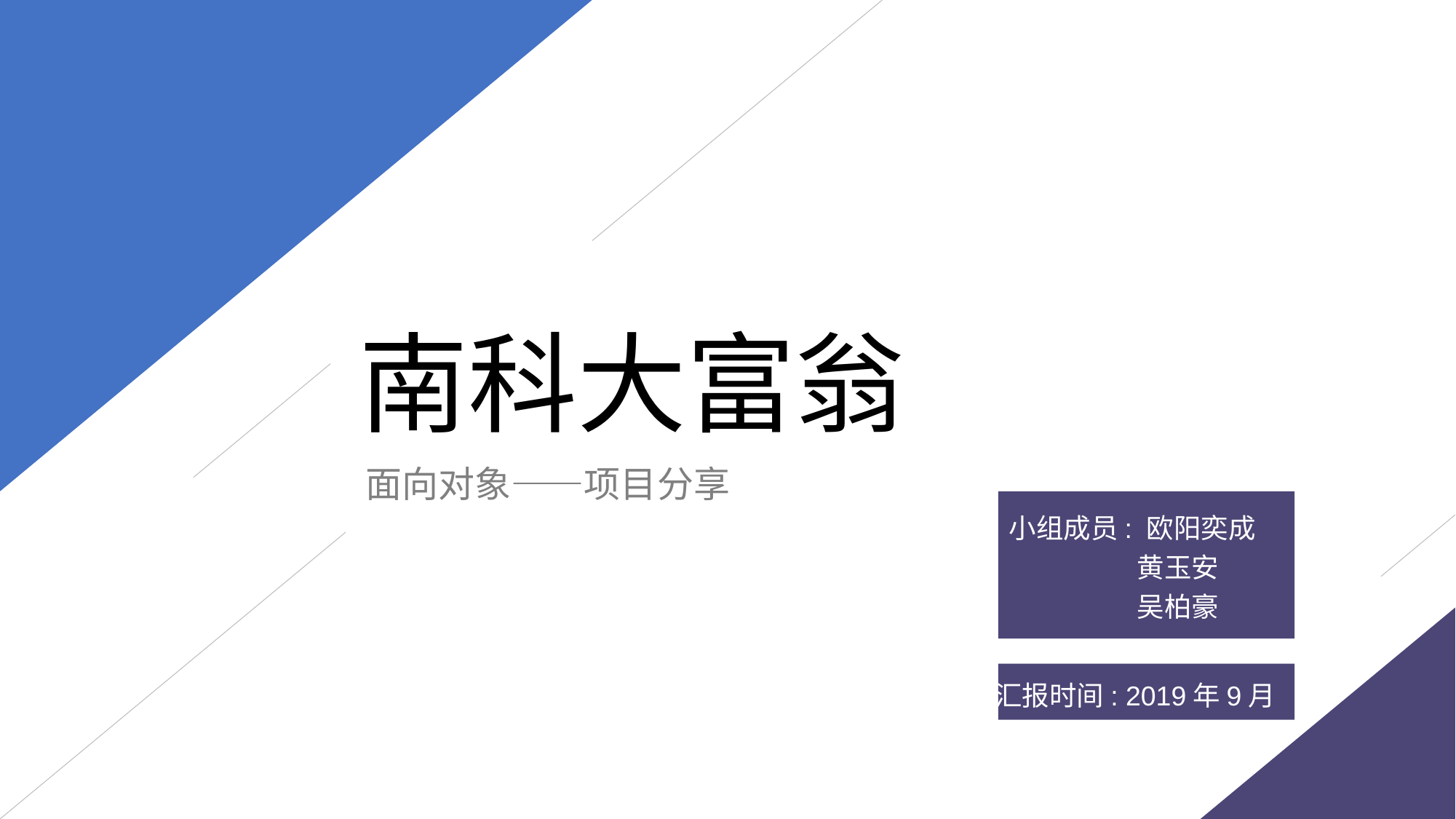

南科大富翁
面向对象——项目分享

小组成员: 欧阳奕成
	  黄玉安
	  吴柏豪

汇报时间: 2019年9月